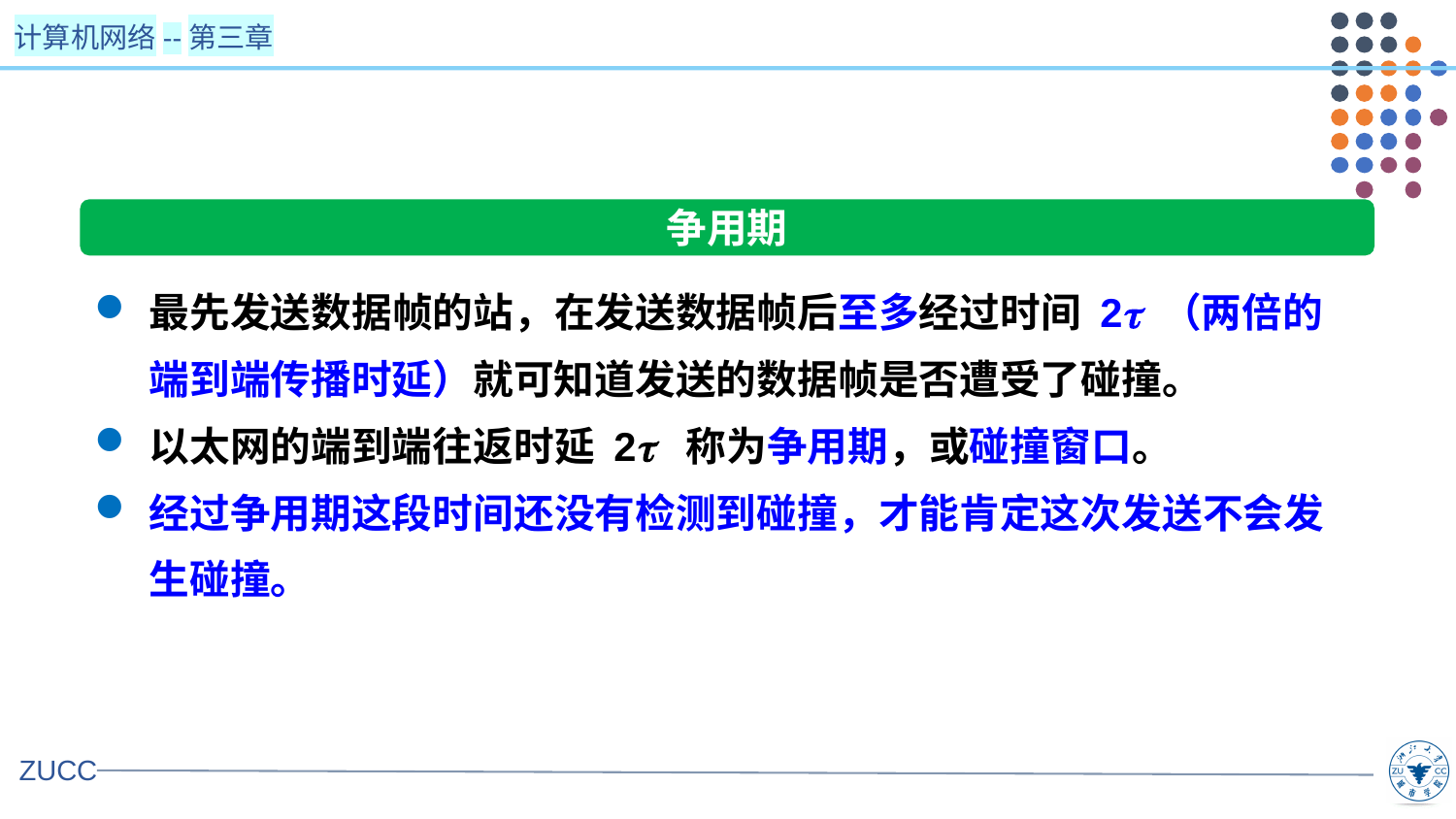

争用期

最先发送数据帧的站，在发送数据帧后至多经过时间 2τ （两倍的端到端传播时延）就可知道发送的数据帧是否遭受了碰撞。
以太网的端到端往返时延 2τ  称为争用期，或碰撞窗口。
经过争用期这段时间还没有检测到碰撞，才能肯定这次发送不会发生碰撞。